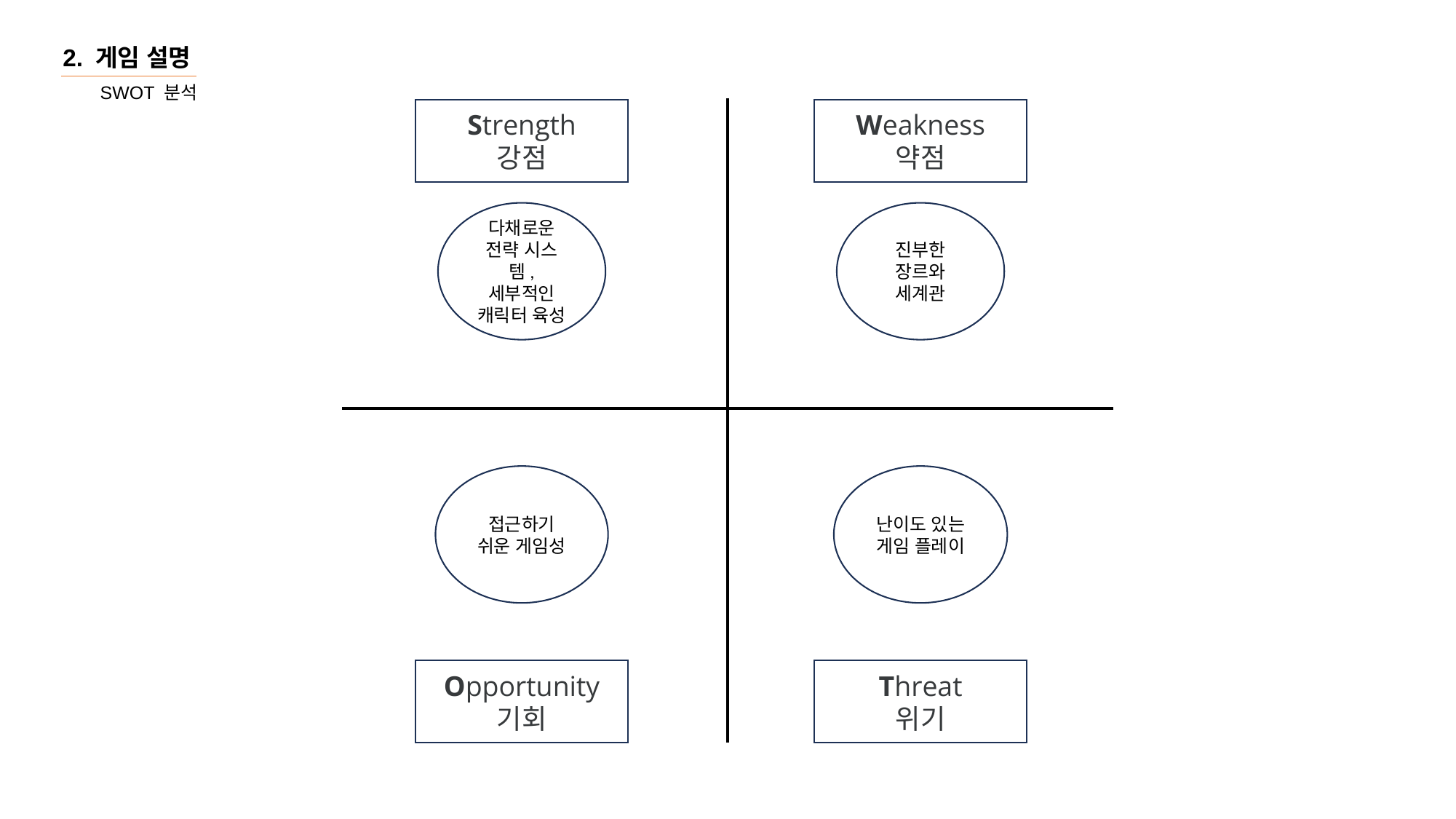

2. 게임 설명
SWOT 분석
Weakness
약점
Strength
강점
다채로운 전략 시스템, 세부적인 캐릭터 육성
진부한 장르와 세계관
난이도 있는
게임 플레이
접근하기 쉬운 게임성
Opportunity
기회
Threat
위기